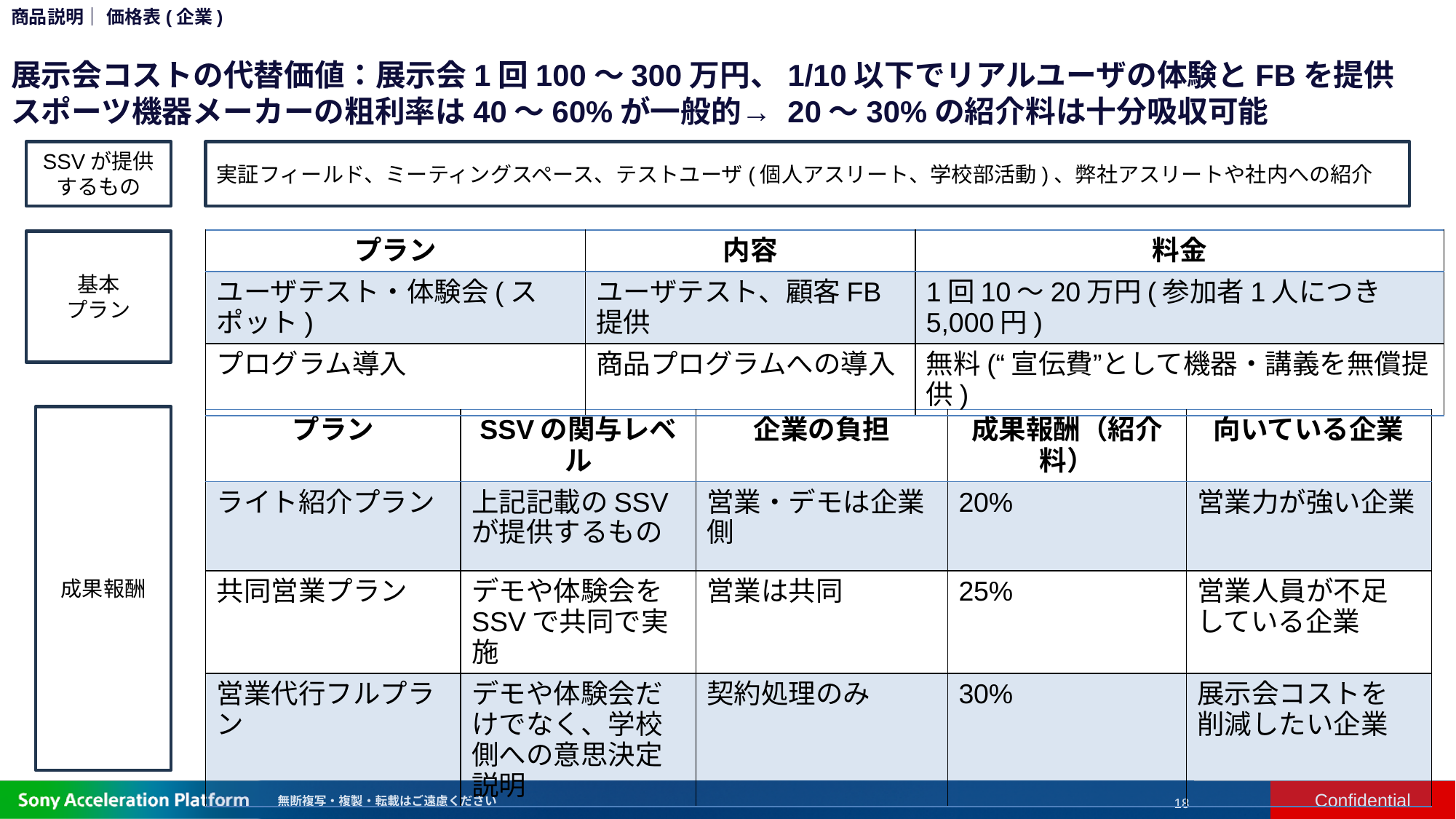

商品説明｜ 価格表(企業)
# 展示会コストの代替価値：展示会1回100〜300万円、1/10以下でリアルユーザの体験とFBを提供 スポーツ機器メーカーの粗利率は40〜60%が一般的→ 20〜30%の紹介料は十分吸収可能
SSVが提供
するもの
実証フィールド、ミーティングスペース、テストユーザ(個人アスリート、学校部活動)、弊社アスリートや社内への紹介
| プラン | 内容 | 料金 |
| --- | --- | --- |
| ユーザテスト・体験会(スポット) | ユーザテスト、顧客FB提供 | 1回10〜20万円(参加者1人につき5,000円) |
| プログラム導入 | 商品プログラムへの導入 | 無料(“宣伝費”として機器・講義を無償提供) |
基本
プラン
成果報酬
| プラン | SSVの関与レベル | 企業の負担 | 成果報酬（紹介料） | 向いている企業 |
| --- | --- | --- | --- | --- |
| ライト紹介プラン | 上記記載のSSVが提供するもの | 営業・デモは企業側 | 20% | 営業力が強い企業 |
| 共同営業プラン | デモや体験会をSSVで共同で実施 | 営業は共同 | 25% | 営業人員が不足 している企業 |
| 営業代行フルプラン | デモや体験会だけでなく、学校側への意思決定説明 | 契約処理のみ | 30% | 展示会コストを 削減したい企業 |